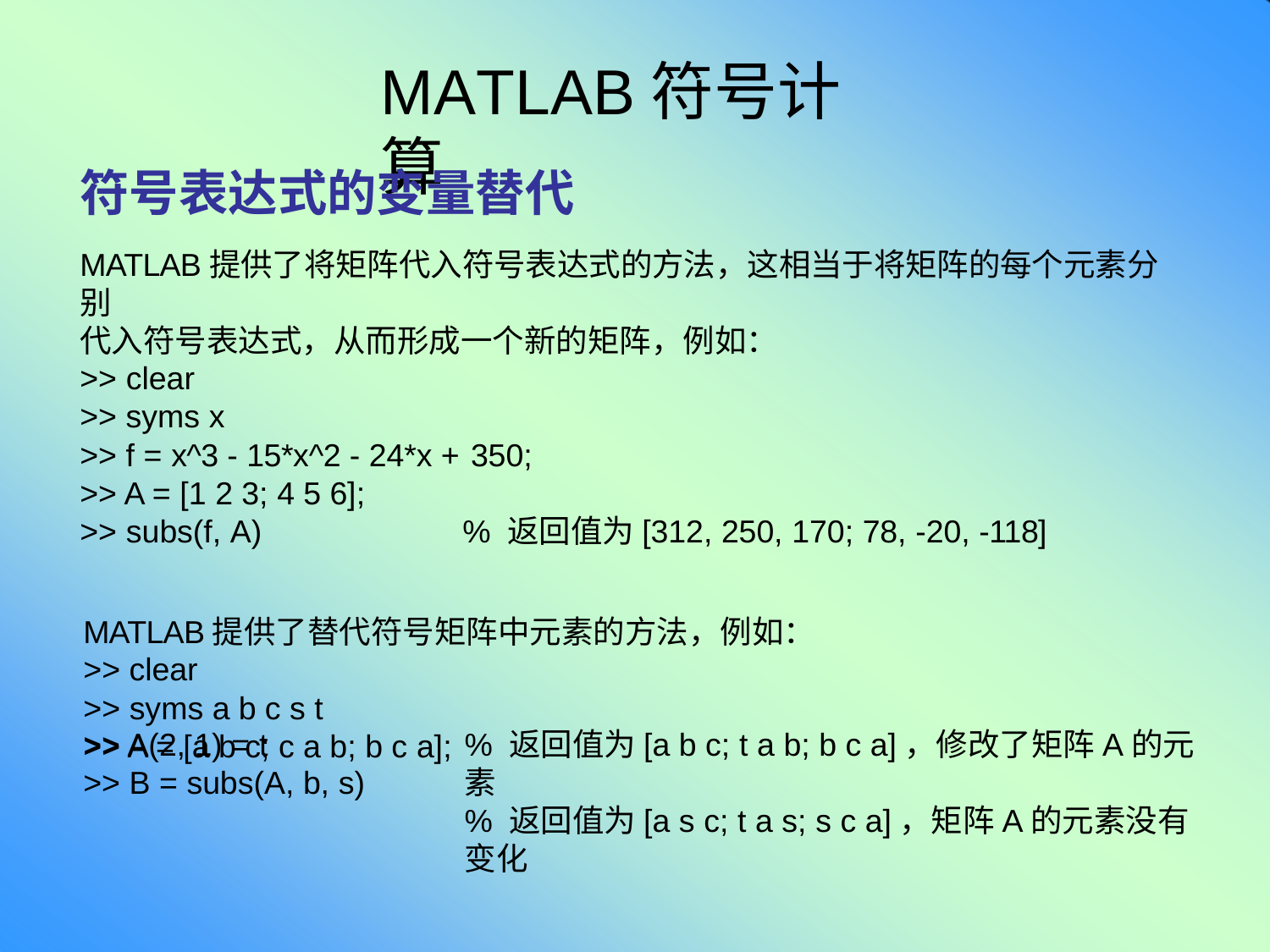

# MATLAB符号计算
符号表达式的变量替代
MATLAB提供了将矩阵代入符号表达式的方法，这相当于将矩阵的每个元素分别
代入符号表达式，从而形成一个新的矩阵，例如：
>> clear
>> syms x
>> f = x^3 - 15*x^2 - 24*x + 350;
>> A = [1 2 3; 4 5 6];
>> subs(f, A)	% 返回值为[312, 250, 170; 78, -20, -118]

MATLAB提供了替代符号矩阵中元素的方法，例如：
>> clear
>> syms a b c s t
>> A = [a b c; c a b; b c a];
>> A(2, 1) = t
>> B = subs(A, b, s)
% 返回值为[a b c; t a b; b c a]，修改了矩阵A的元素
% 返回值为[a s c; t a s; s c a]，矩阵A的元素没有变化